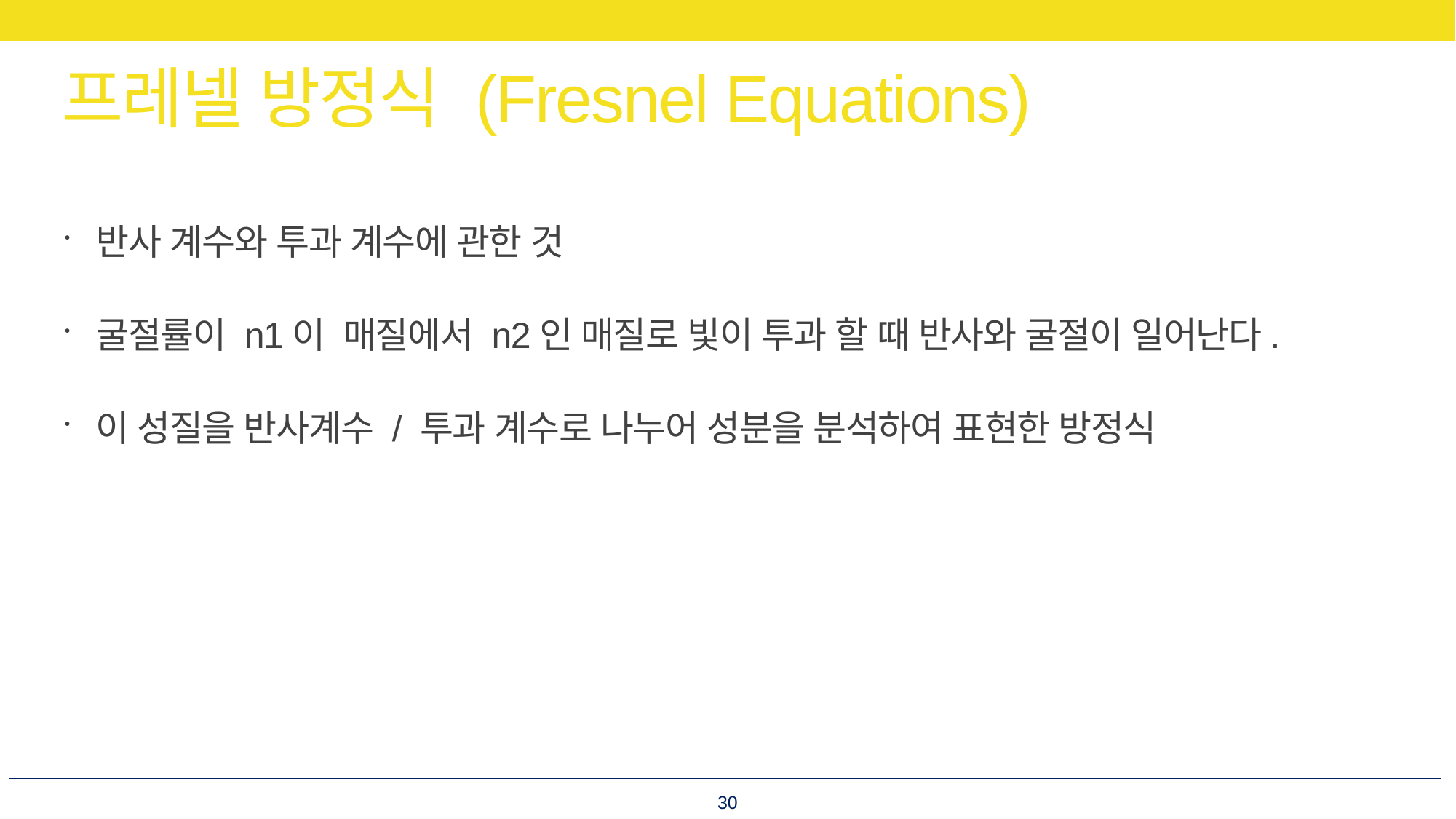

# 프레넬 방정식 (Fresnel Equations)

반사 계수와 투과 계수에 관한 것

굴절률이 n1이  매질에서 n2인 매질로 빛이 투과 할 때 반사와 굴절이 일어난다.

이 성질을 반사계수 / 투과 계수로 나누어 성분을 분석하여 표현한 방정식

30